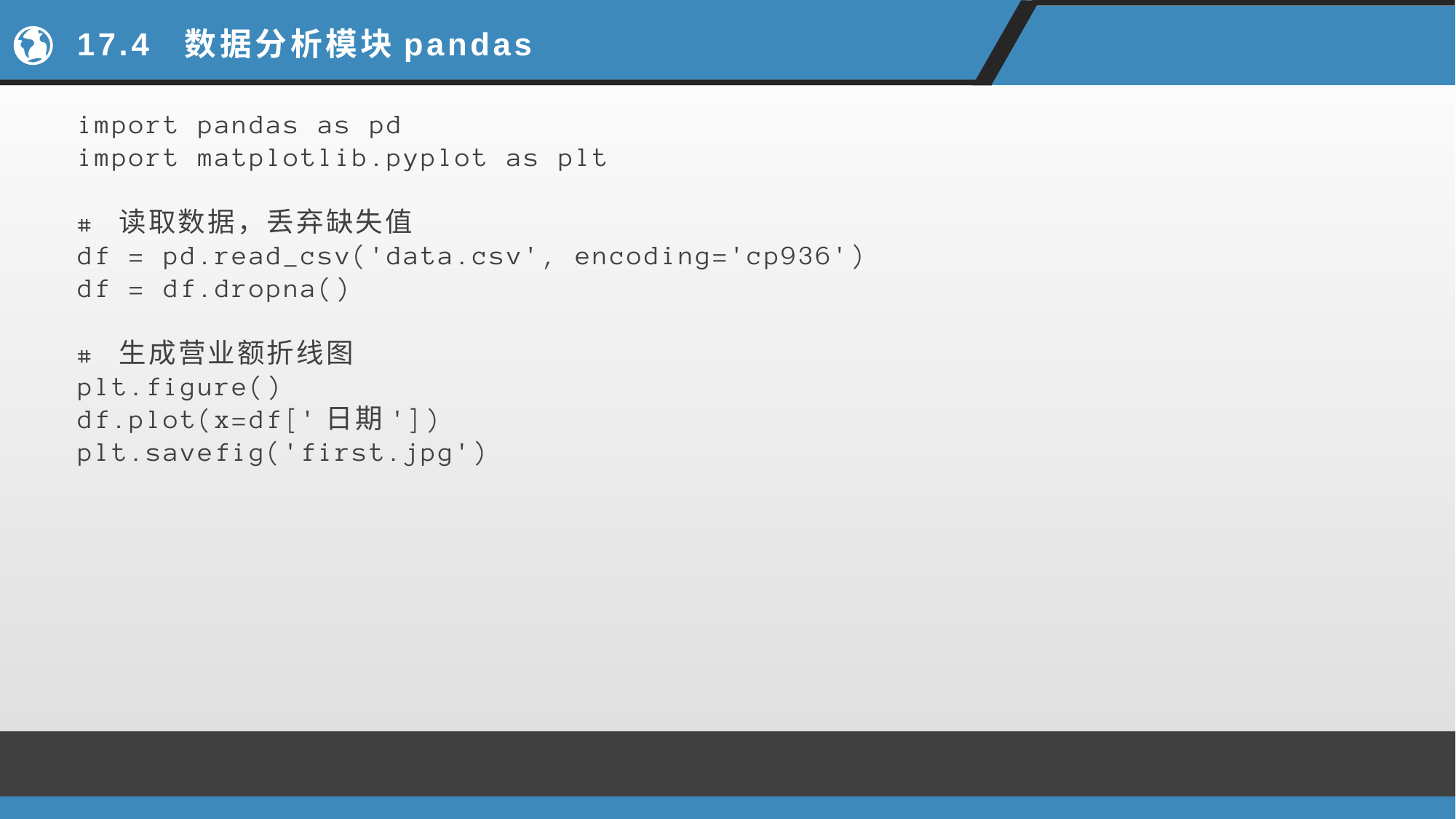

# 17.4  数据分析模块pandas

import pandas as pd
import matplotlib.pyplot as plt

# 读取数据，丢弃缺失值
df = pd.read_csv('data.csv', encoding='cp936')
df = df.dropna()

# 生成营业额折线图
plt.figure()
df.plot(x=df['日期'])
plt.savefig('first.jpg')